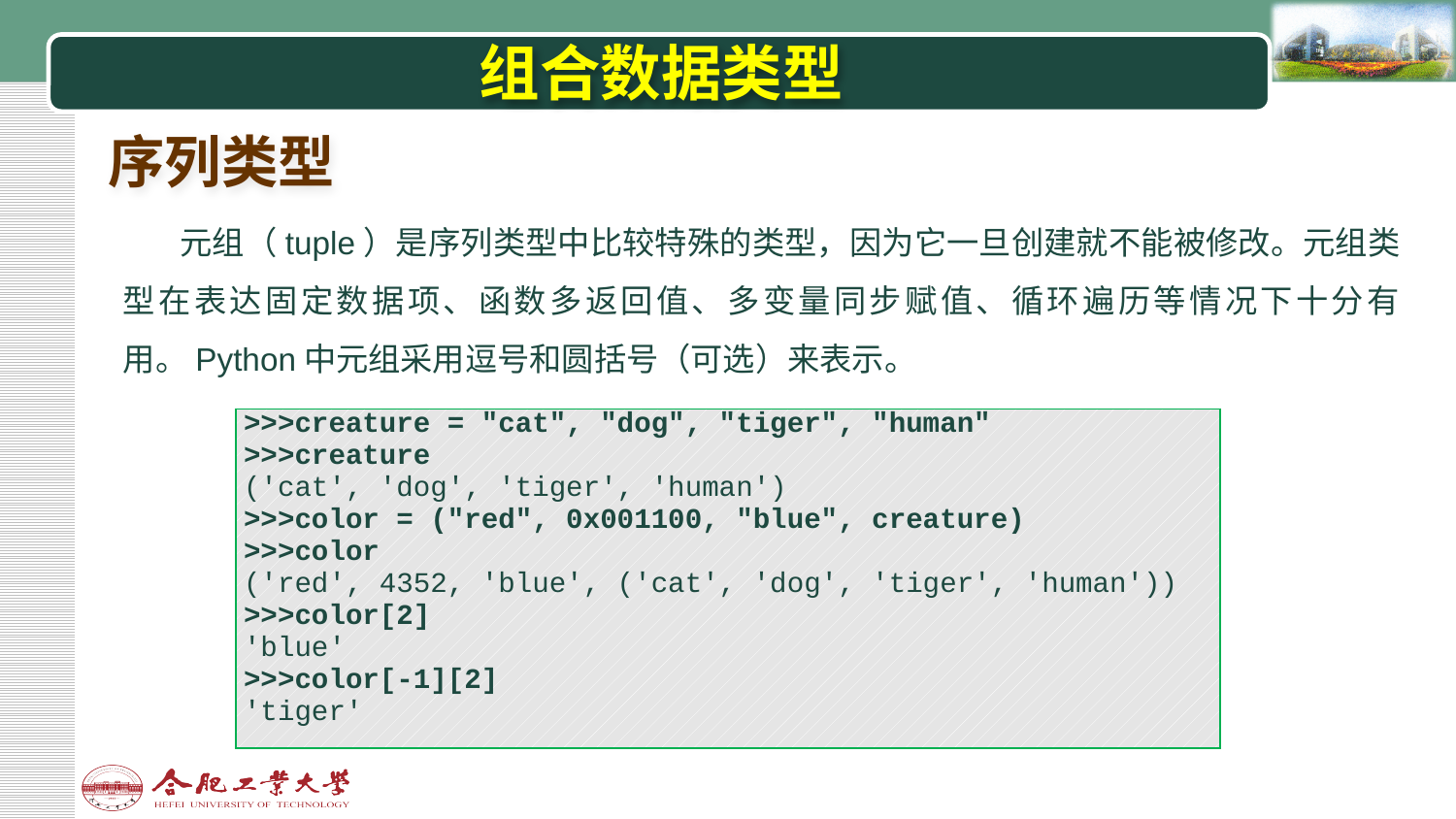

# 组合数据类型
序列类型
元组（tuple）是序列类型中比较特殊的类型，因为它一旦创建就不能被修改。元组类型在表达固定数据项、函数多返回值、多变量同步赋值、循环遍历等情况下十分有用。Python中元组采用逗号和圆括号（可选）来表示。
| >>>creature = "cat", "dog", "tiger", "human" >>>creature ('cat', 'dog', 'tiger', 'human') >>>color = ("red", 0x001100, "blue", creature) >>>color ('red', 4352, 'blue', ('cat', 'dog', 'tiger', 'human')) >>>color[2] 'blue' >>>color[-1][2] 'tiger' |
| --- |